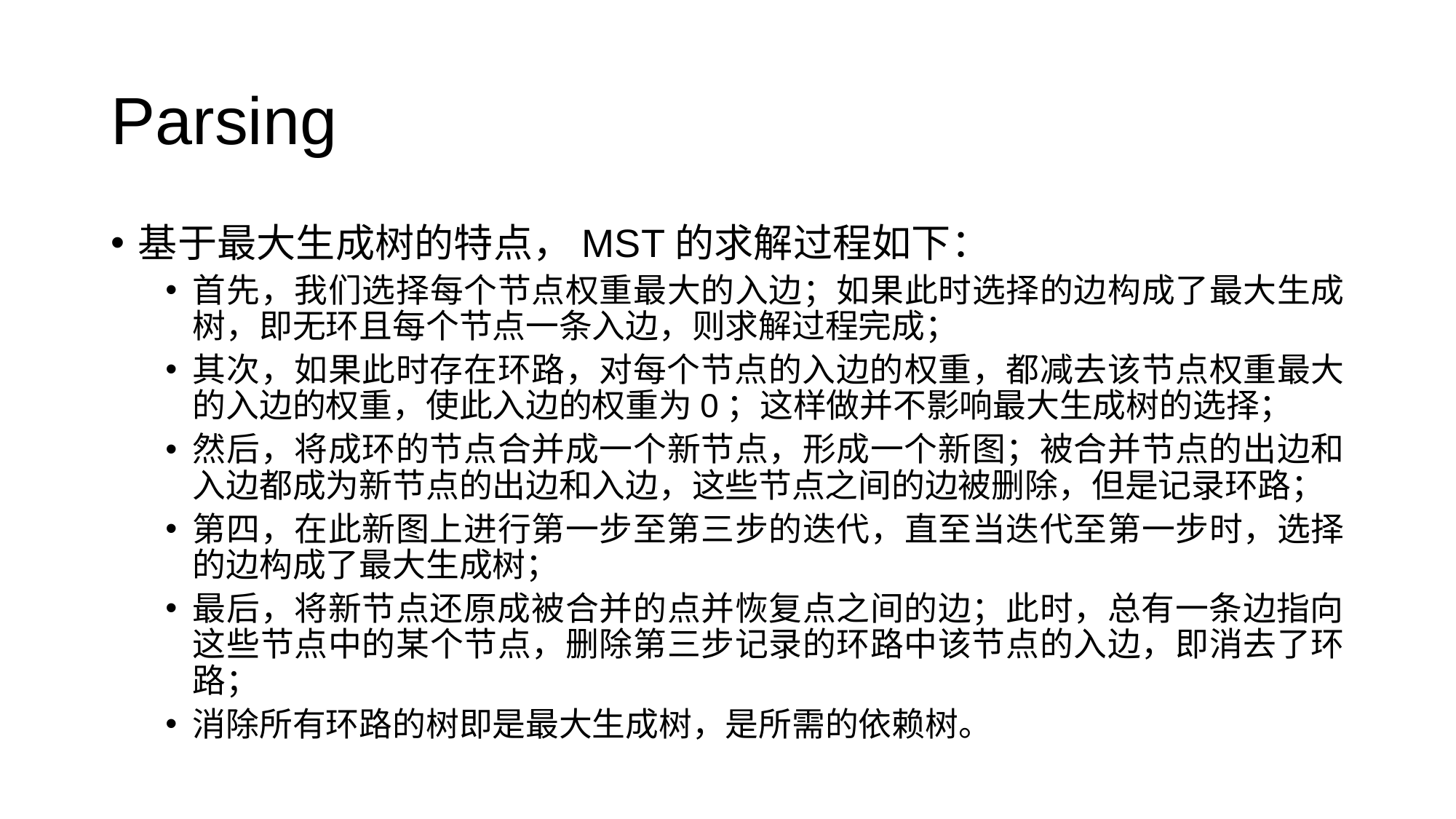

# Parsing
基于最大生成树的特点，MST的求解过程如下：
首先，我们选择每个节点权重最大的入边；如果此时选择的边构成了最大生成树，即无环且每个节点一条入边，则求解过程完成；
其次，如果此时存在环路，对每个节点的入边的权重，都减去该节点权重最大的入边的权重，使此入边的权重为0；这样做并不影响最大生成树的选择；
然后，将成环的节点合并成一个新节点，形成一个新图；被合并节点的出边和入边都成为新节点的出边和入边，这些节点之间的边被删除，但是记录环路；
第四，在此新图上进行第一步至第三步的迭代，直至当迭代至第一步时，选择的边构成了最大生成树；
最后，将新节点还原成被合并的点并恢复点之间的边；此时，总有一条边指向这些节点中的某个节点，删除第三步记录的环路中该节点的入边，即消去了环路；
消除所有环路的树即是最大生成树，是所需的依赖树。